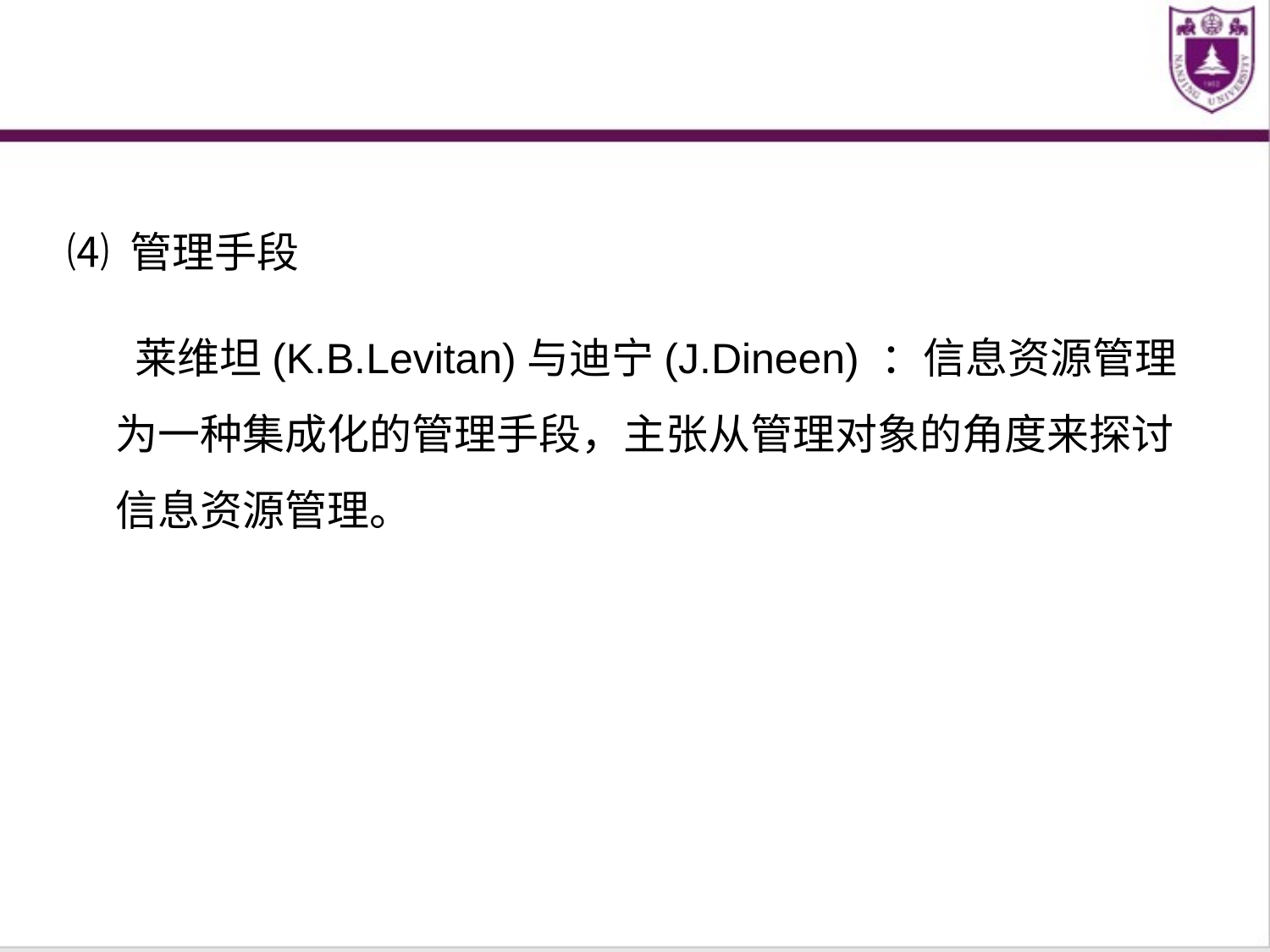

⑷ 管理手段
      莱维坦(K.B.Levitan)与迪宁(J.Dineen) ：信息资源管理为一种集成化的管理手段，主张从管理对象的角度来探讨信息资源管理。